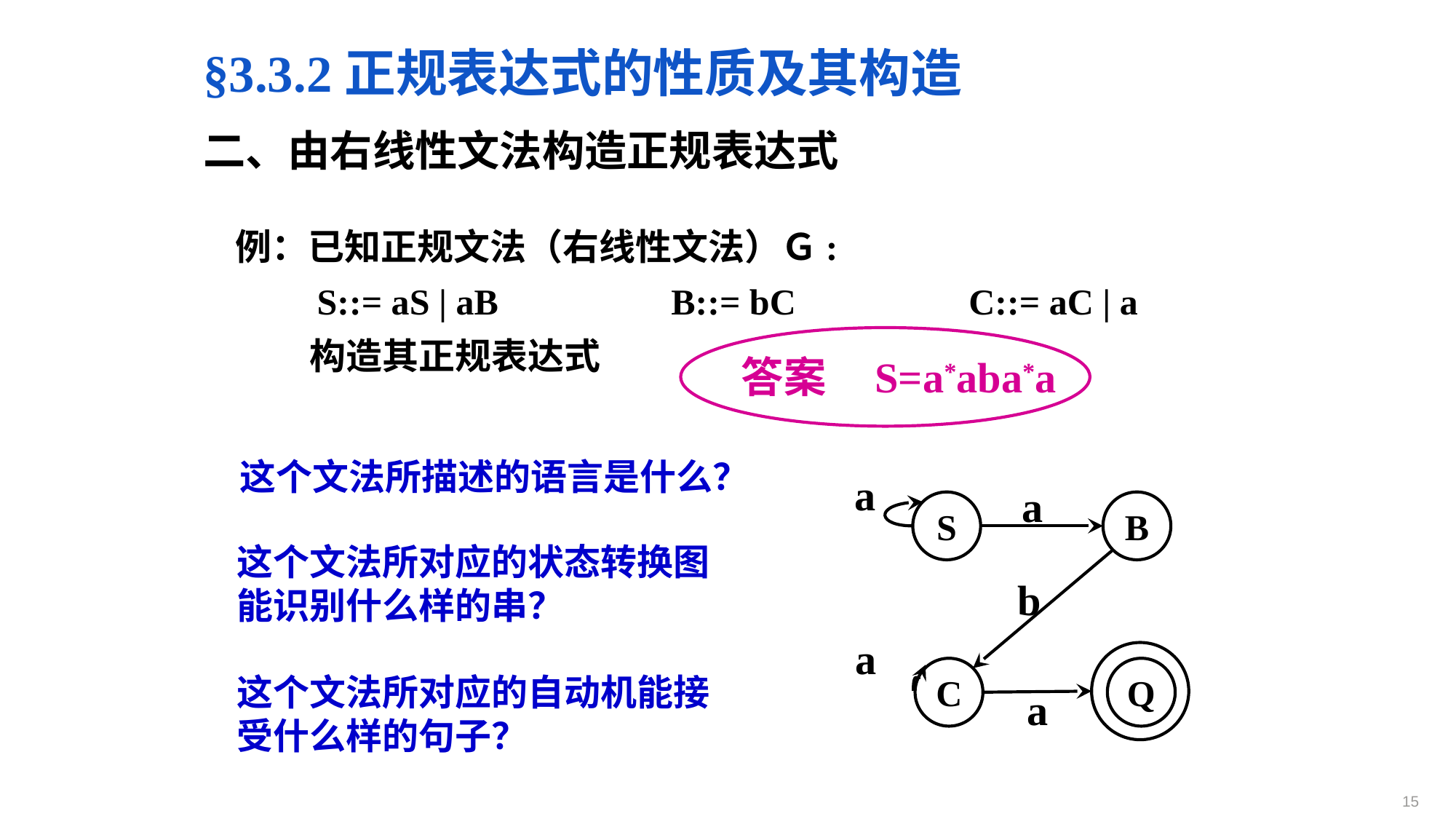

§3.3.2正规表达式的性质及其构造
二、由右线性文法构造正规表达式
例：已知正规文法（右线性文法）Ｇ:
         S::= aS | aB                   B::= bC                   C::= aC | a
        构造其正规表达式

 答案    S=a*aba*a
这个文法所描述的语言是什么？
a
a
S
B
这个文法所对应的状态转换图能识别什么样的串？
b
a

C
Q
这个文法所对应的自动机能接受什么样的句子？
a
15